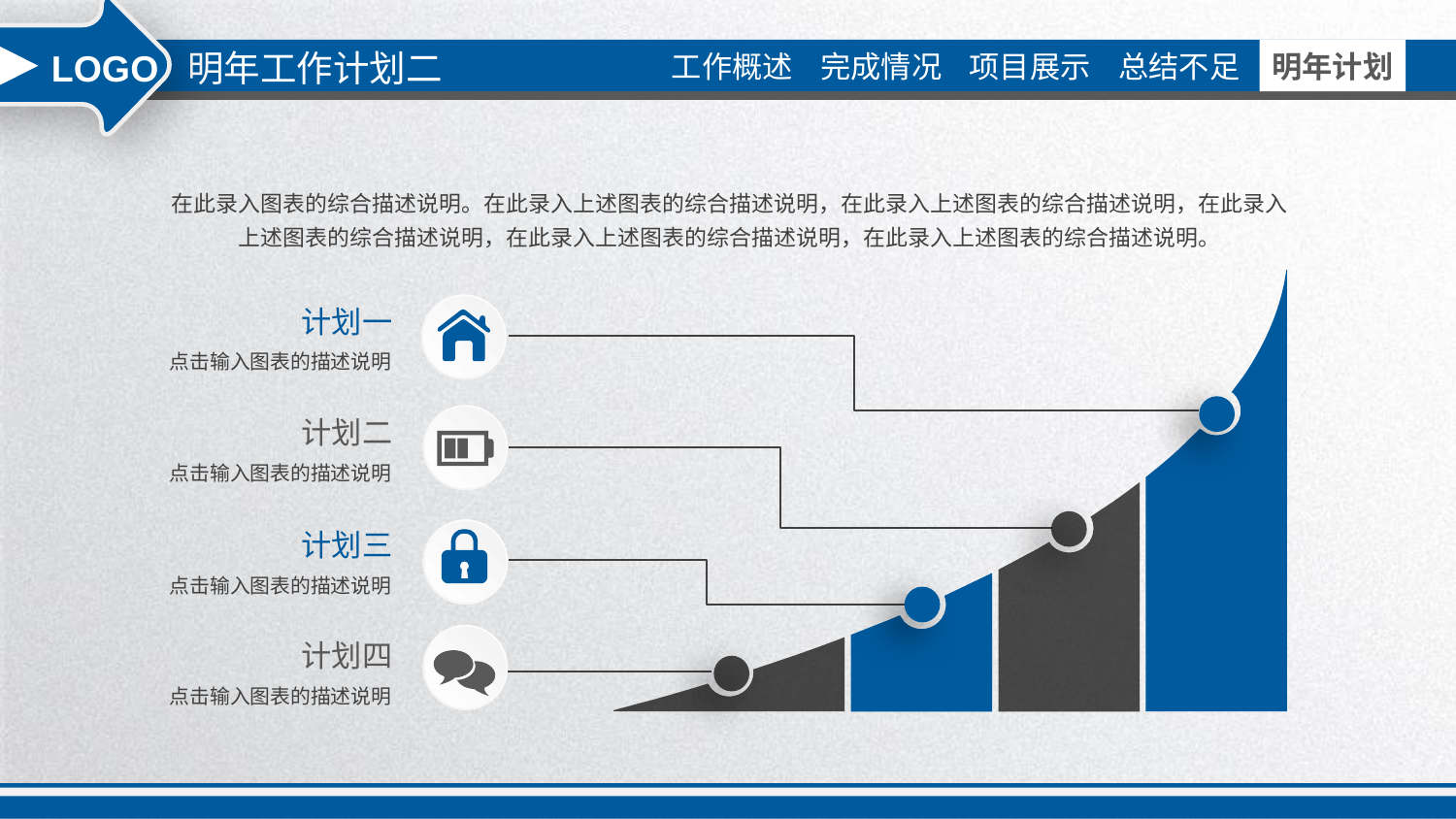

明年工作计划二
LOGO

在此录入图表的综合描述说明。在此录入上述图表的综合描述说明，在此录入上述图表的综合描述说明，在此录入上述图表的综合描述说明，在此录入上述图表的综合描述说明，在此录入上述图表的综合描述说明。

计划一
点击输入图表的描述说明

计划二
点击输入图表的描述说明

计划三
点击输入图表的描述说明

计划四

点击输入图表的描述说明